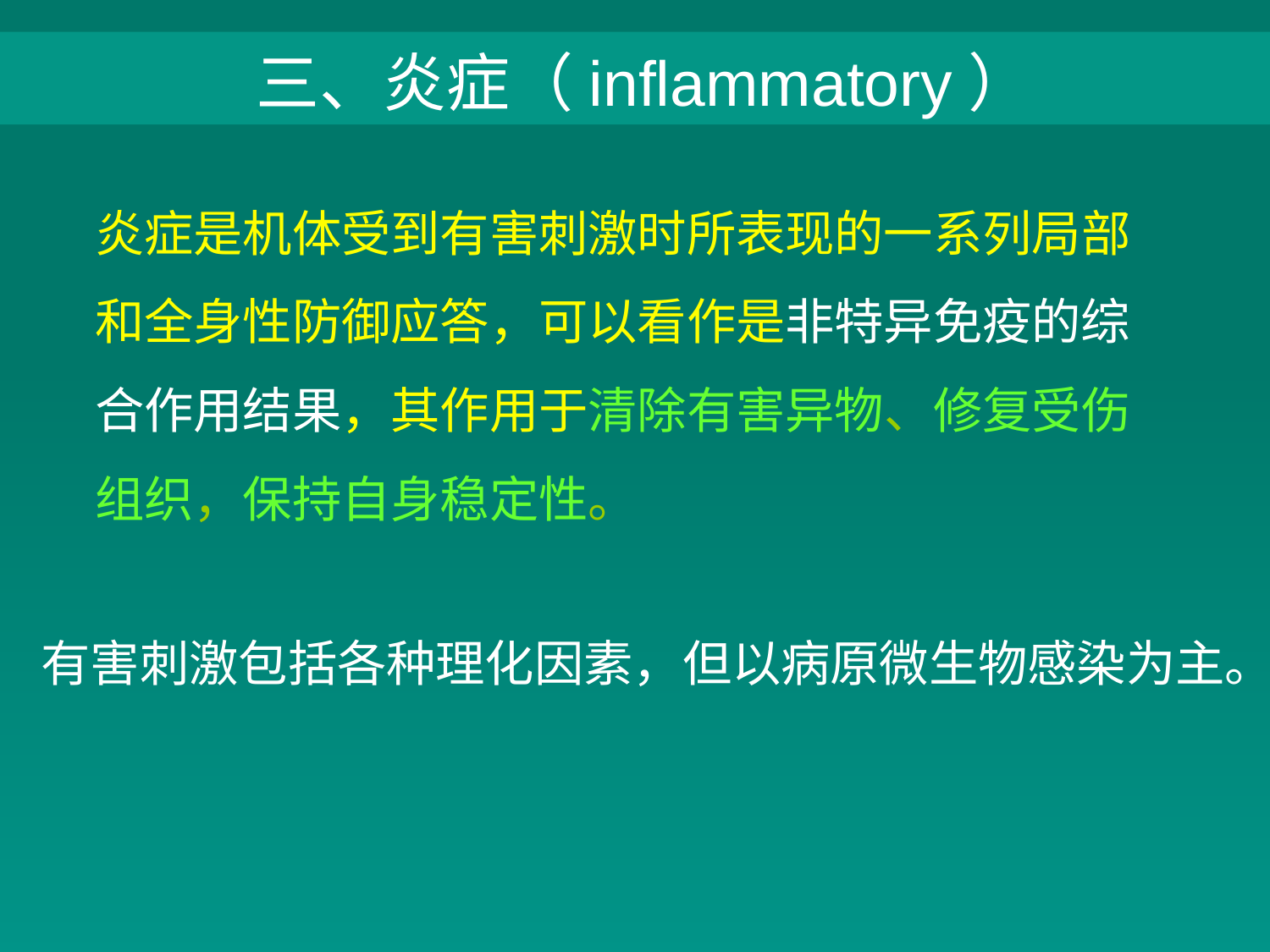

三、炎症（inflammatory）

炎症是机体受到有害刺激时所表现的一系列局部和全身性防御应答，可以看作是非特异免疫的综合作用结果，其作用于清除有害异物、修复受伤组织，保持自身稳定性。
有害刺激包括各种理化因素，但以病原微生物感染为主。